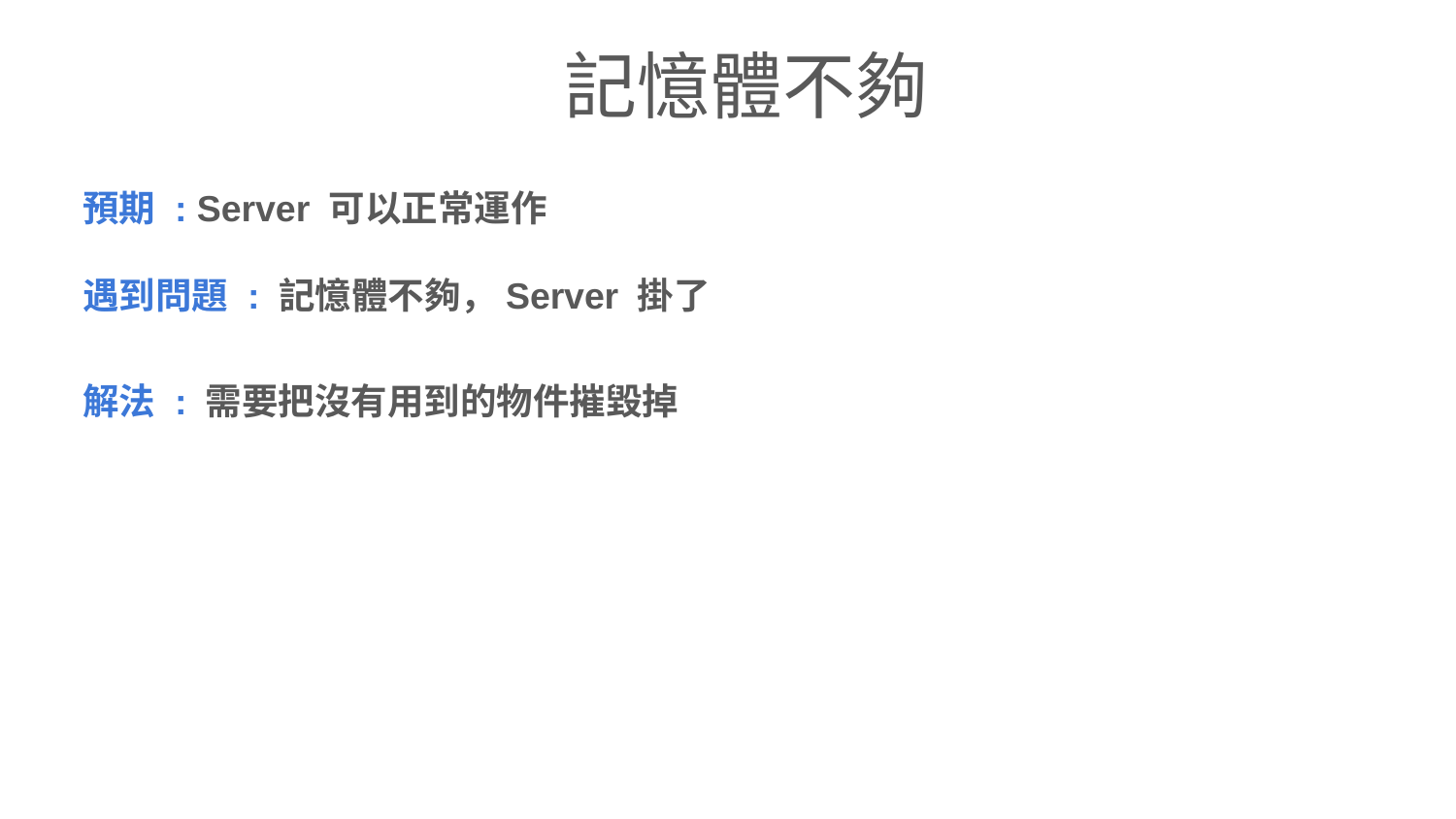

# 記憶體不夠
預期 : Server 可以正常運作

遇到問題 : 記憶體不夠，Server 掛了

解法 : 需要把沒有用到的物件摧毀掉